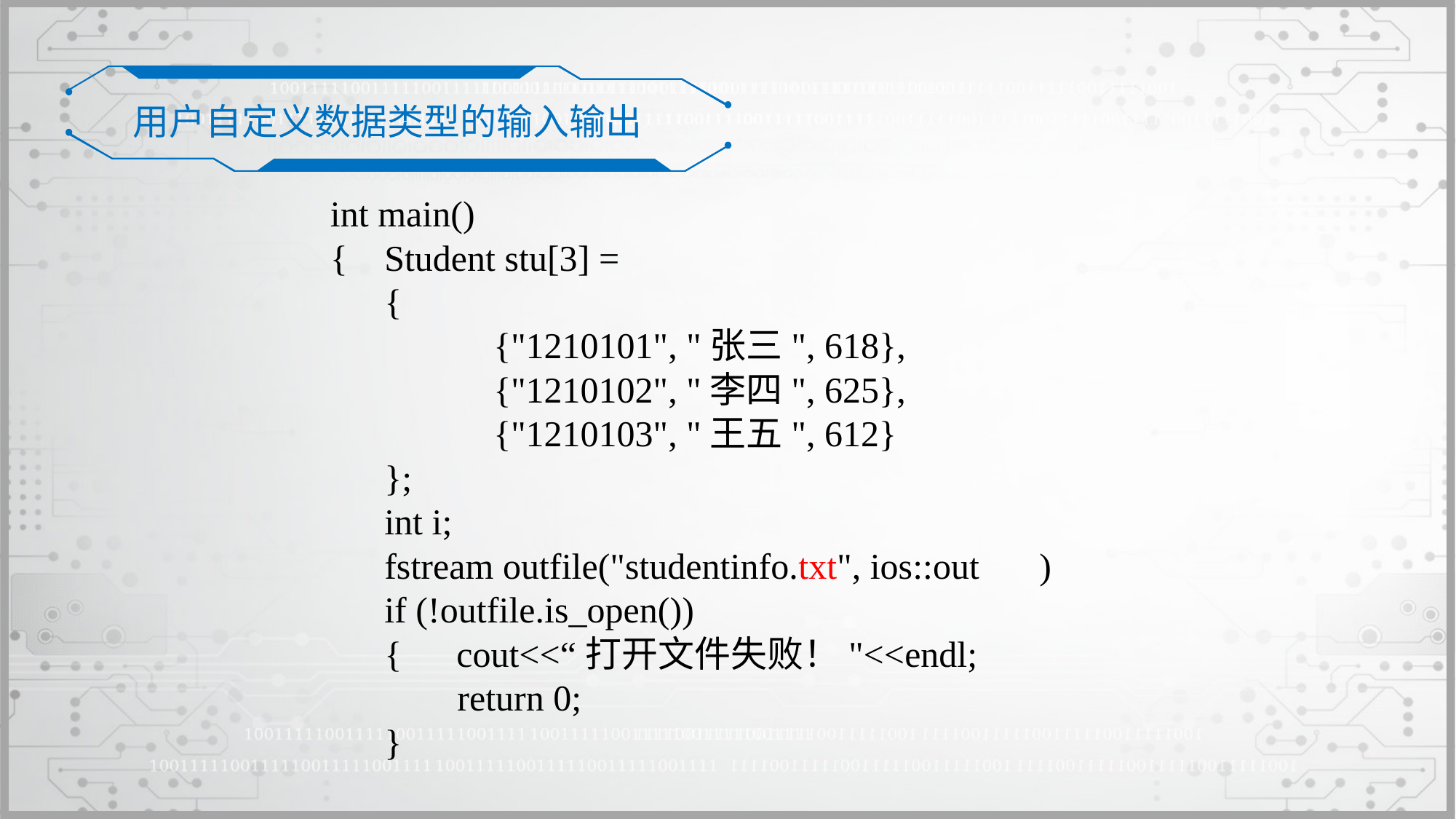

用户自定义数据类型的输入输出
int main()
{	Student stu[3] =
	{
		{"1210101", "张三", 618},
		{"1210102", "李四", 625},
		{"1210103", "王五", 612}
	};
	int i;
	fstream outfile("studentinfo.txt", ios::out	)
	if (!outfile.is_open())
	{      cout<<“打开文件失败！"<<endl;
	        return 0;
	}